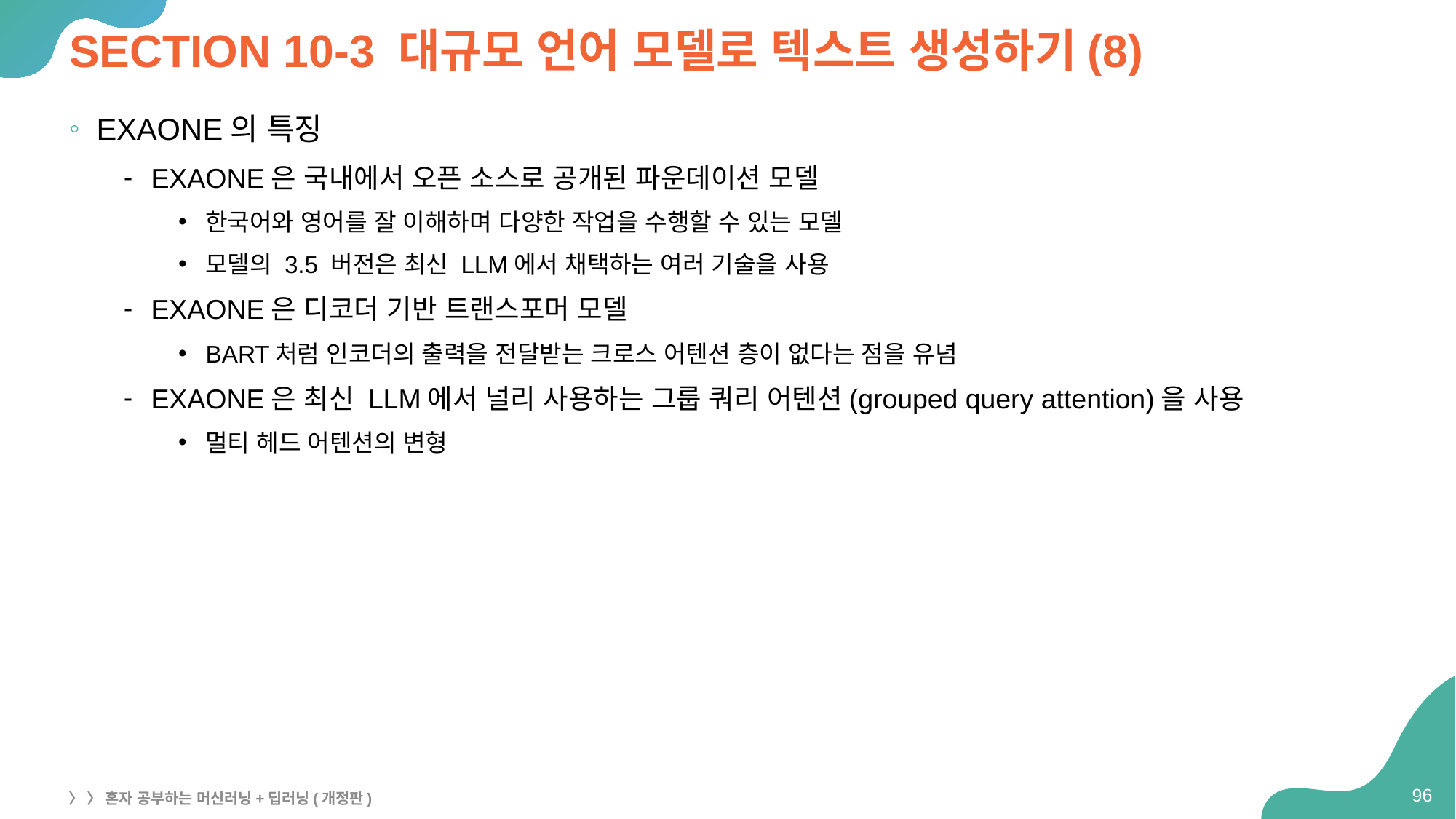

# SECTION 10-3 대규모 언어 모델로 텍스트 생성하기(8)
EXAONE의 특징
EXAONE은 국내에서 오픈 소스로 공개된 파운데이션 모델
한국어와 영어를 잘 이해하며 다양한 작업을 수행할 수 있는 모델
모델의 3.5 버전은 최신 LLM에서 채택하는 여러 기술을 사용
EXAONE은 디코더 기반 트랜스포머 모델
BART처럼 인코더의 출력을 전달받는 크로스 어텐션 층이 없다는 점을 유념
EXAONE은 최신 LLM에서 널리 사용하는 그룹 쿼리 어텐션(grouped query attention)을 사용
멀티 헤드 어텐션의 변형
96
〉 〉 혼자 공부하는 머신러닝+딥러닝(개정판)